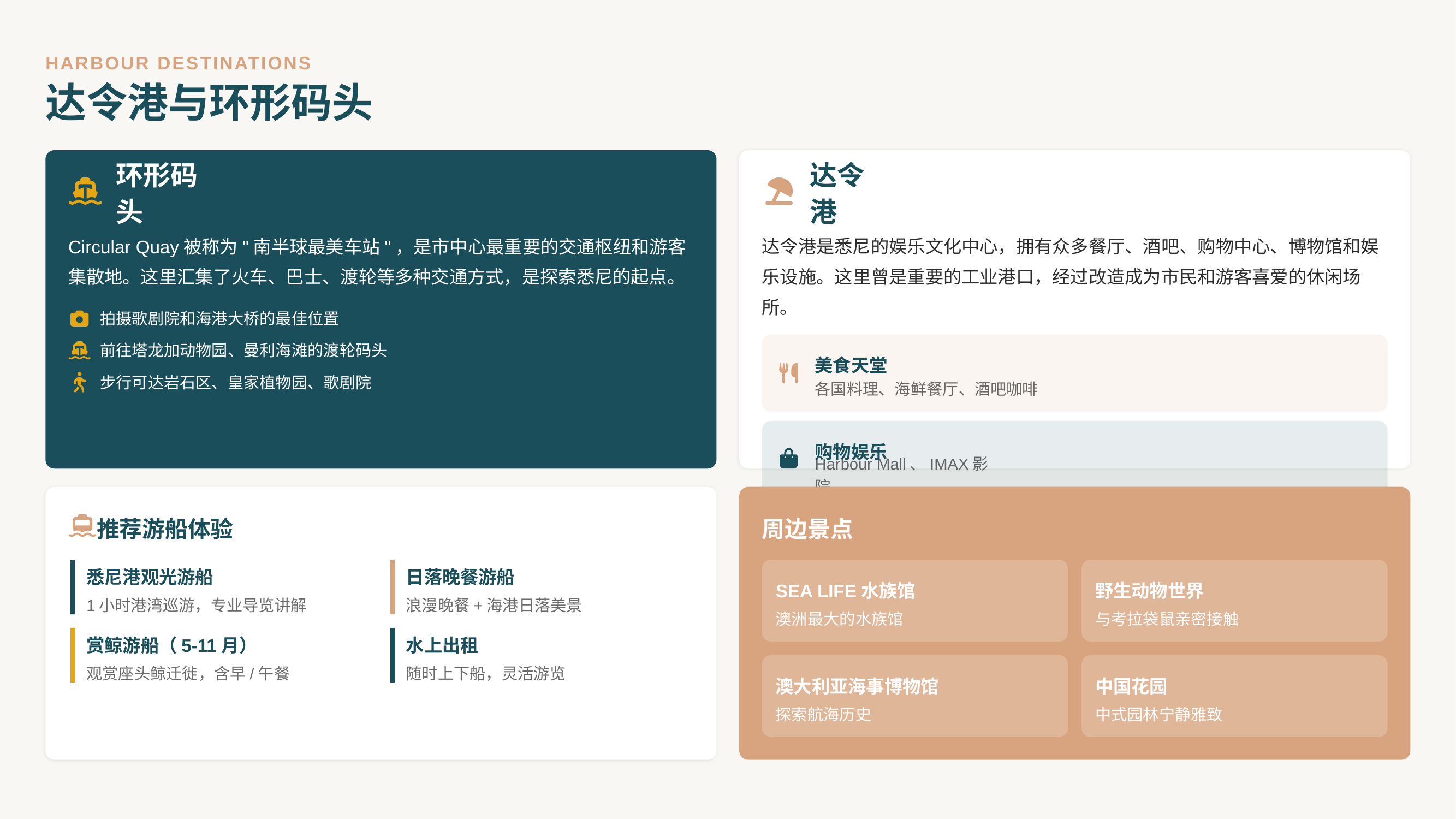

HARBOUR DESTINATIONS
达令港与环形码头

环形码头
达令港

Circular Quay被称为"南半球最美车站"，是市中心最重要的交通枢纽和游客集散地。这里汇集了火车、巴士、渡轮等多种交通方式，是探索悉尼的起点。
达令港是悉尼的娱乐文化中心，拥有众多餐厅、酒吧、购物中心、博物馆和娱乐设施。这里曾是重要的工业港口，经过改造成为市民和游客喜爱的休闲场所。
拍摄歌剧院和海港大桥的最佳位置

前往塔龙加动物园、曼利海滩的渡轮码头

美食天堂

步行可达岩石区、皇家植物园、歌剧院

各国料理、海鲜餐厅、酒吧咖啡

购物娱乐

Harbour Mall、IMAX影院

推荐游船体验
周边景点

节庆活动

周末市集、烟花表演、音乐节

悉尼港观光游船

日落晚餐游船

SEA LIFE水族馆
野生动物世界
1小时港湾巡游，专业导览讲解
浪漫晚餐+海港日落美景
澳洲最大的水族馆
与考拉袋鼠亲密接触

赏鲸游船（5-11月）

水上出租

观赏座头鲸迁徙，含早/午餐
随时上下船，灵活游览
澳大利亚海事博物馆
中国花园
探索航海历史
中式园林宁静雅致